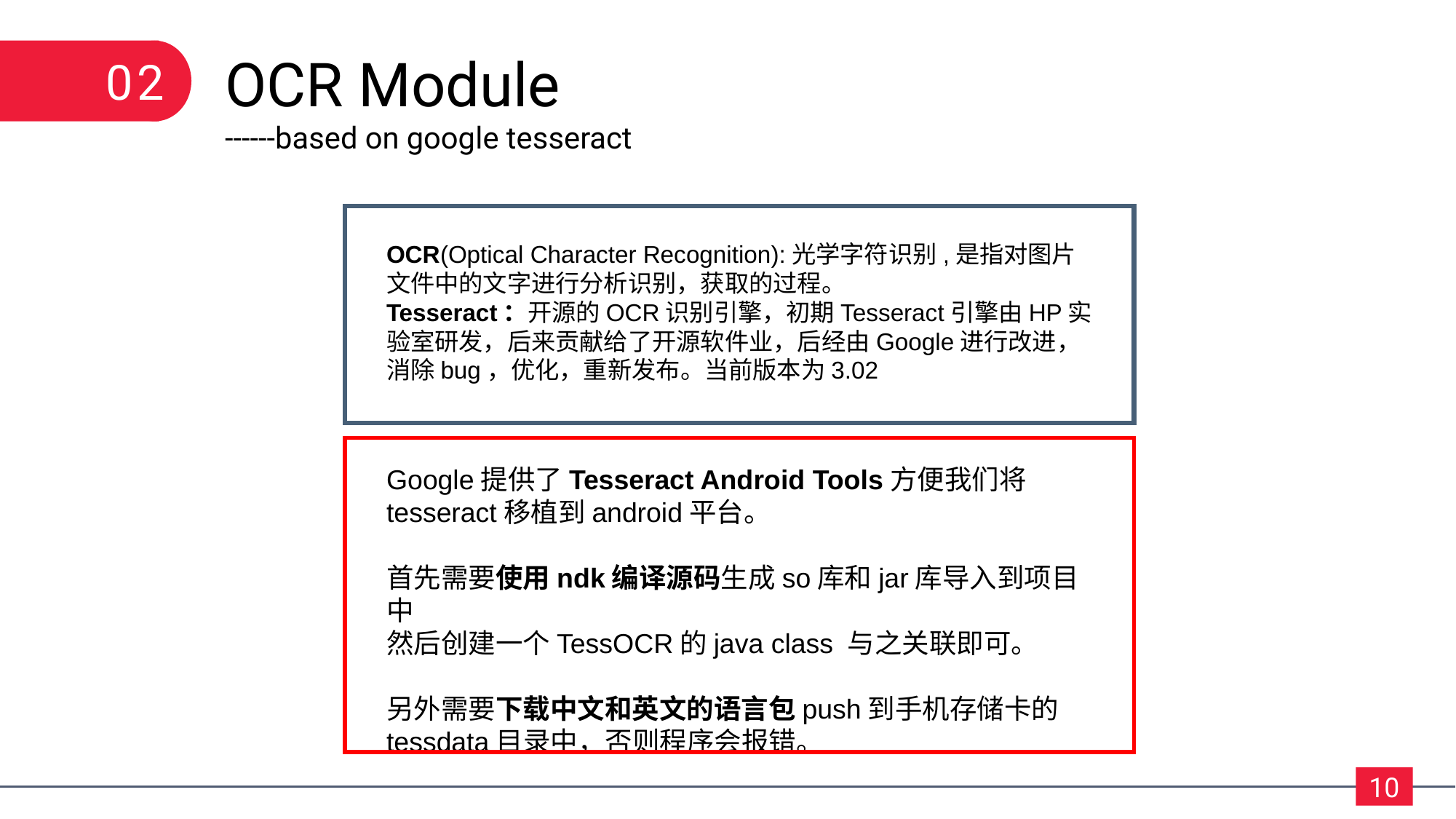

02
OCR Module
------based on google tesseract

OCR(Optical Character Recognition):光学字符识别,是指对图片文件中的文字进行分析识别，获取的过程。
Tesseract：开源的OCR识别引擎，初期Tesseract引擎由HP实验室研发，后来贡献给了开源软件业，后经由Google进行改进，消除bug，优化，重新发布。当前版本为3.02

Google提供了Tesseract Android Tools方便我们将tesseract移植到android平台。

首先需要使用ndk编译源码生成so库和jar库导入到项目中
然后创建一个TessOCR的java class 与之关联即可。

另外需要下载中文和英文的语言包push到手机存储卡的tessdata目录中，否则程序会报错。
10